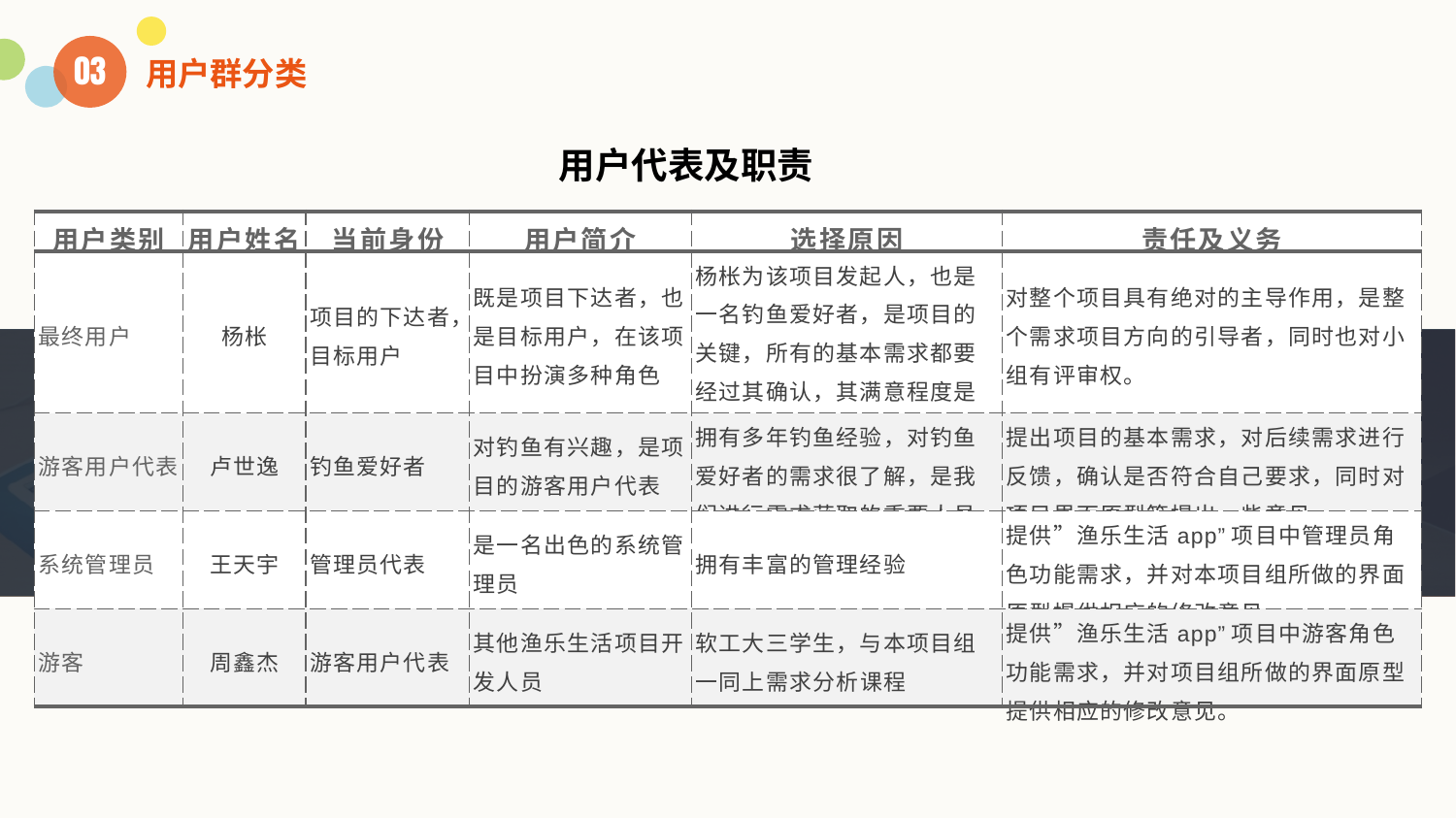

03
用户群分类

用户代表及职责
| 用户类别 | 用户姓名 | 当前身份 | 用户简介 | 选择原因 | 责任及义务 |
| --- | --- | --- | --- | --- | --- |
| 最终用户 | 杨枨 | 项目的下达者，目标用户 | 既是项目下达者，也是目标用户，在该项目中扮演多种角色 | 杨枨为该项目发起人，也是一名钓鱼爱好者，是项目的关键，所有的基本需求都要经过其确认，其满意程度是项目能否进行下去的基础 | 对整个项目具有绝对的主导作用，是整个需求项目方向的引导者，同时也对小组有评审权。 |
| 游客用户代表 | 卢世逸 | 钓鱼爱好者 | 对钓鱼有兴趣，是项目的游客用户代表 | 拥有多年钓鱼经验，对钓鱼爱好者的需求很了解，是我们进行需求获取的重要人员 | 提出项目的基本需求，对后续需求进行反馈，确认是否符合自己要求，同时对项目界面原型等提出一些意见 |
| 系统管理员 | 王天宇 | 管理员代表 | 是一名出色的系统管理员 | 拥有丰富的管理经验 | 提供”渔乐生活app”项目中管理员角色功能需求，并对本项目组所做的界面原型提供相应的修改意见 |
| 游客 | 周鑫杰 | 游客用户代表 | 其他渔乐生活项目开发人员 | 软工大三学生，与本项目组一同上需求分析课程 | 提供”渔乐生活app”项目中游客角色功能需求，并对项目组所做的界面原型提供相应的修改意见。 |